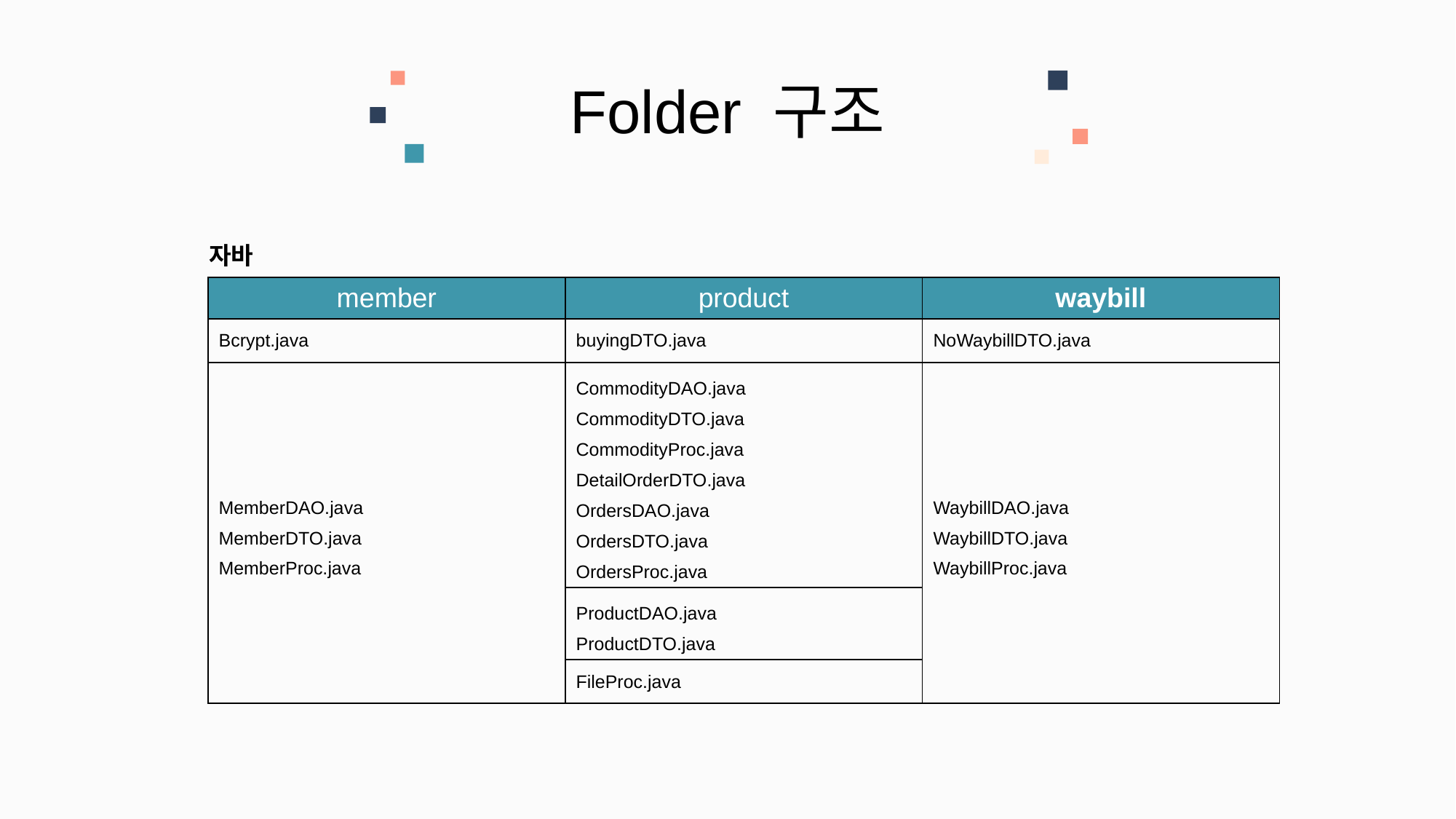

Folder 구조

자바
| member | product | waybill |
| --- | --- | --- |
| Bcrypt.java | buyingDTO.java | NoWaybillDTO.java |
| MemberDAO.java MemberDTO.java MemberProc.java | CommodityDAO.java CommodityDTO.java CommodityProc.java DetailOrderDTO.java OrdersDAO.java OrdersDTO.java OrdersProc.java | WaybillDAO.java WaybillDTO.java WaybillProc.java |
|  | ProductDAO.java ProductDTO.java |  |
|  | FileProc.java |  |